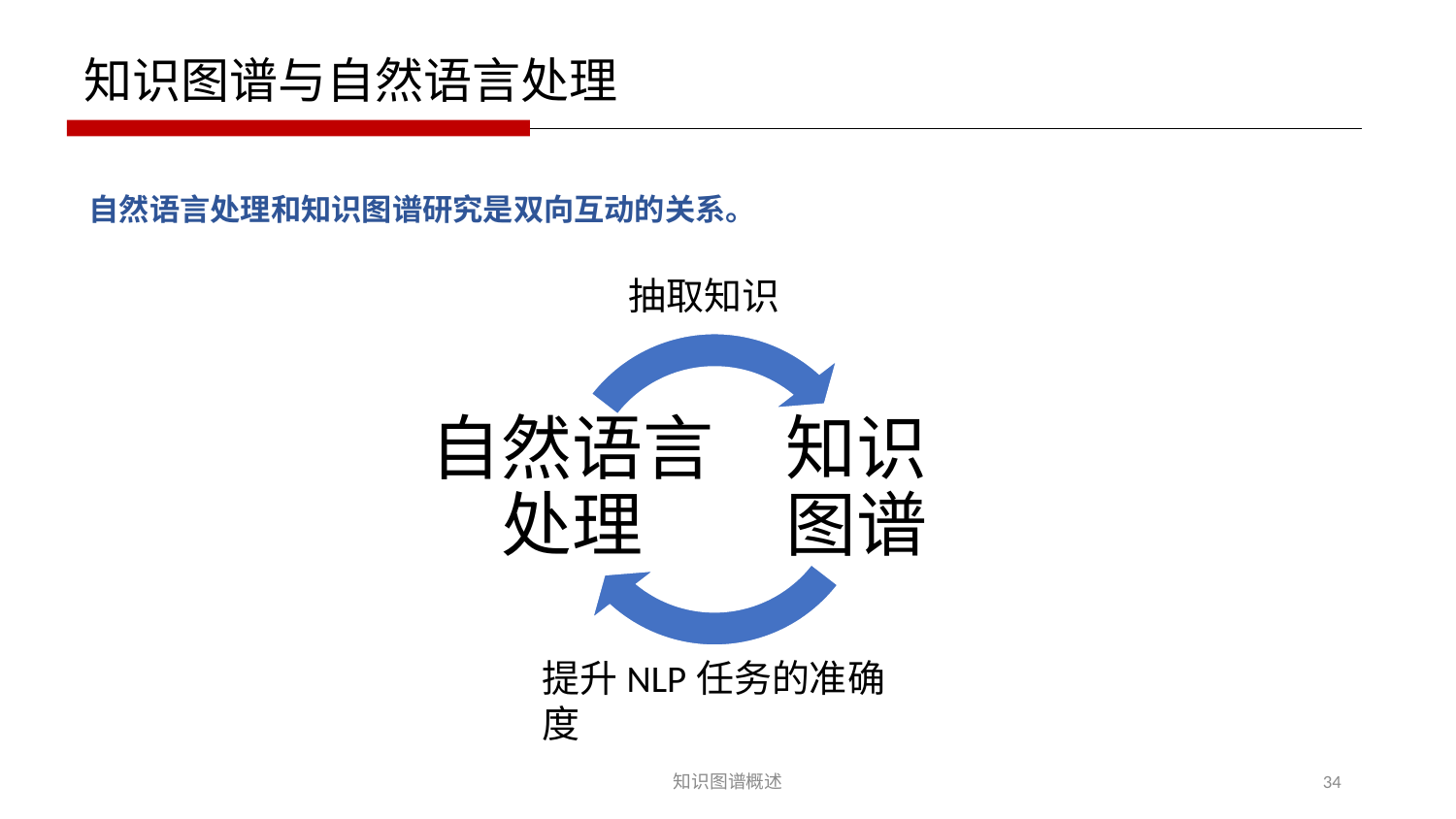

知识图谱与自然语言处理

自然语言处理和知识图谱研究是双向互动的关系。
抽取知识
知识图谱
自然语言处理
提升NLP任务的准确度
知识图谱概述
34